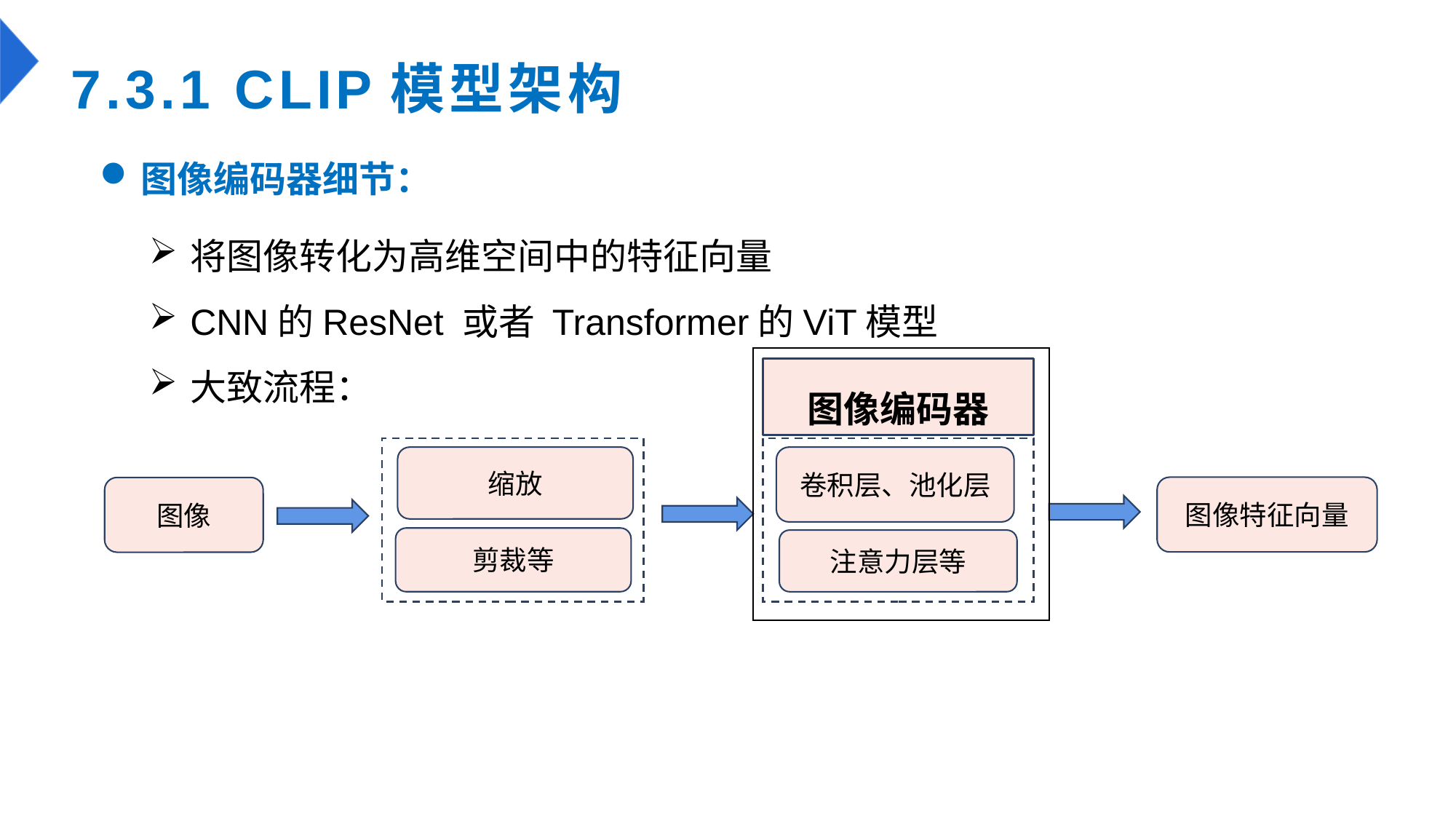

# 7.3.1 CLIP模型架构
图像编码器细节：
将图像转化为高维空间中的特征向量
CNN的ResNet 或者 Transformer的ViT模型
大致流程：

图像编码器

缩放
卷积层、池化层
图像特征向量
图像

剪裁等
注意力层等